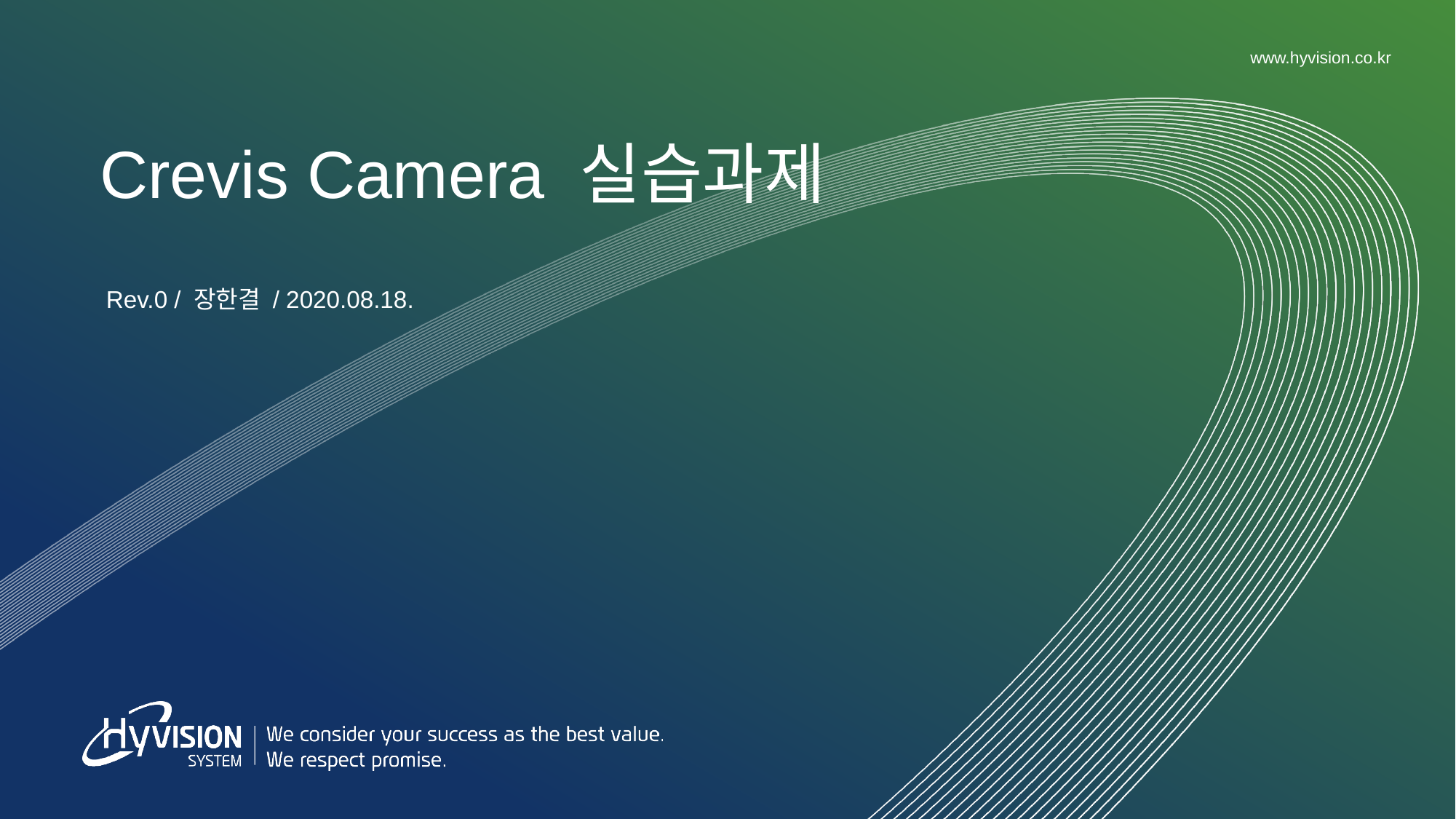

# Crevis Camera 실습과제
Rev.0 / 장한결 / 2020.08.18.